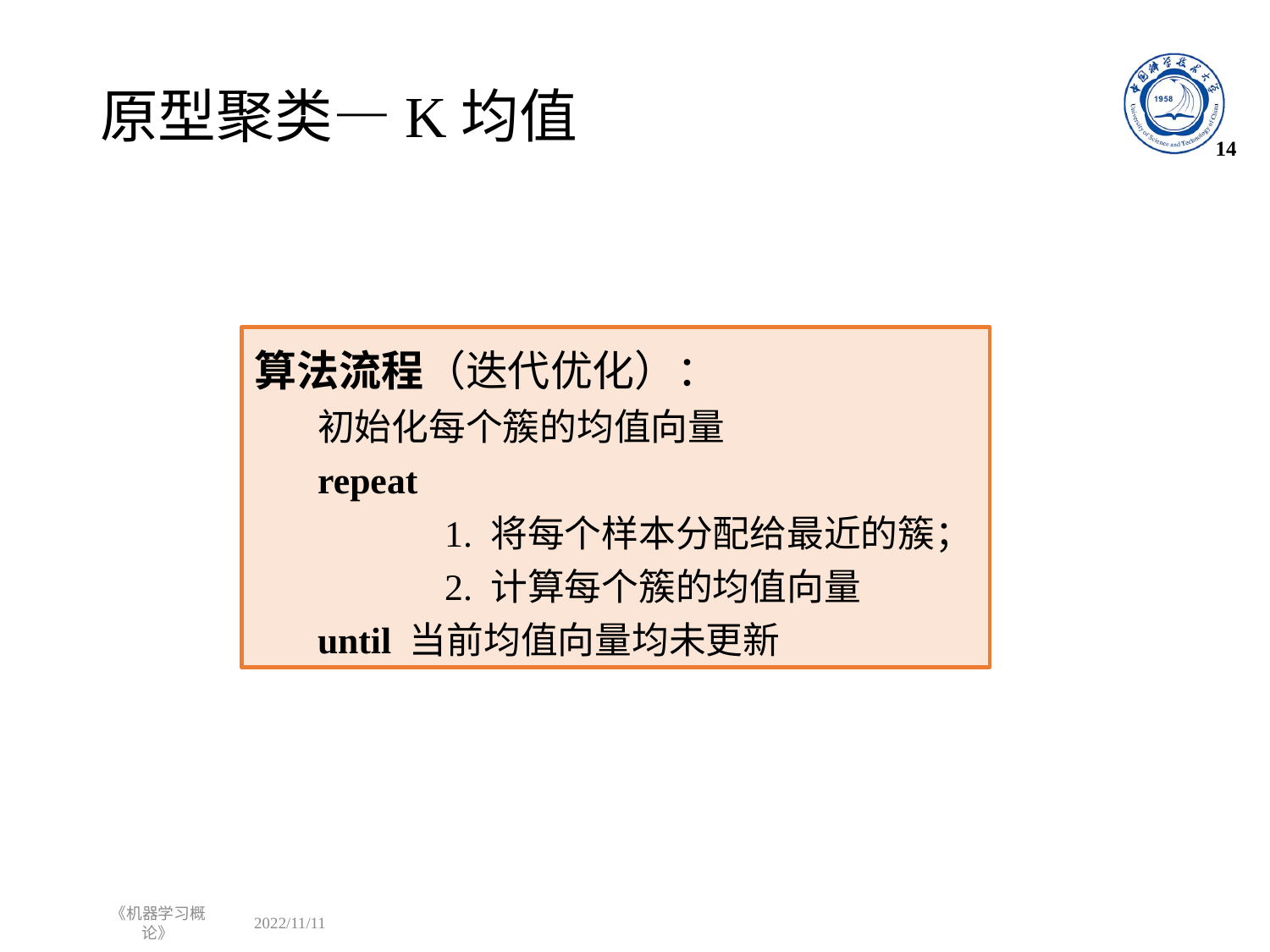

# 原型聚类—K均值
14
算法流程（迭代优化）：
初始化每个簇的均值向量
repeat
	1. 将每个样本分配给最近的簇；
	2. 计算每个簇的均值向量
until 当前均值向量均未更新
《机器学习概论》
2022/11/11